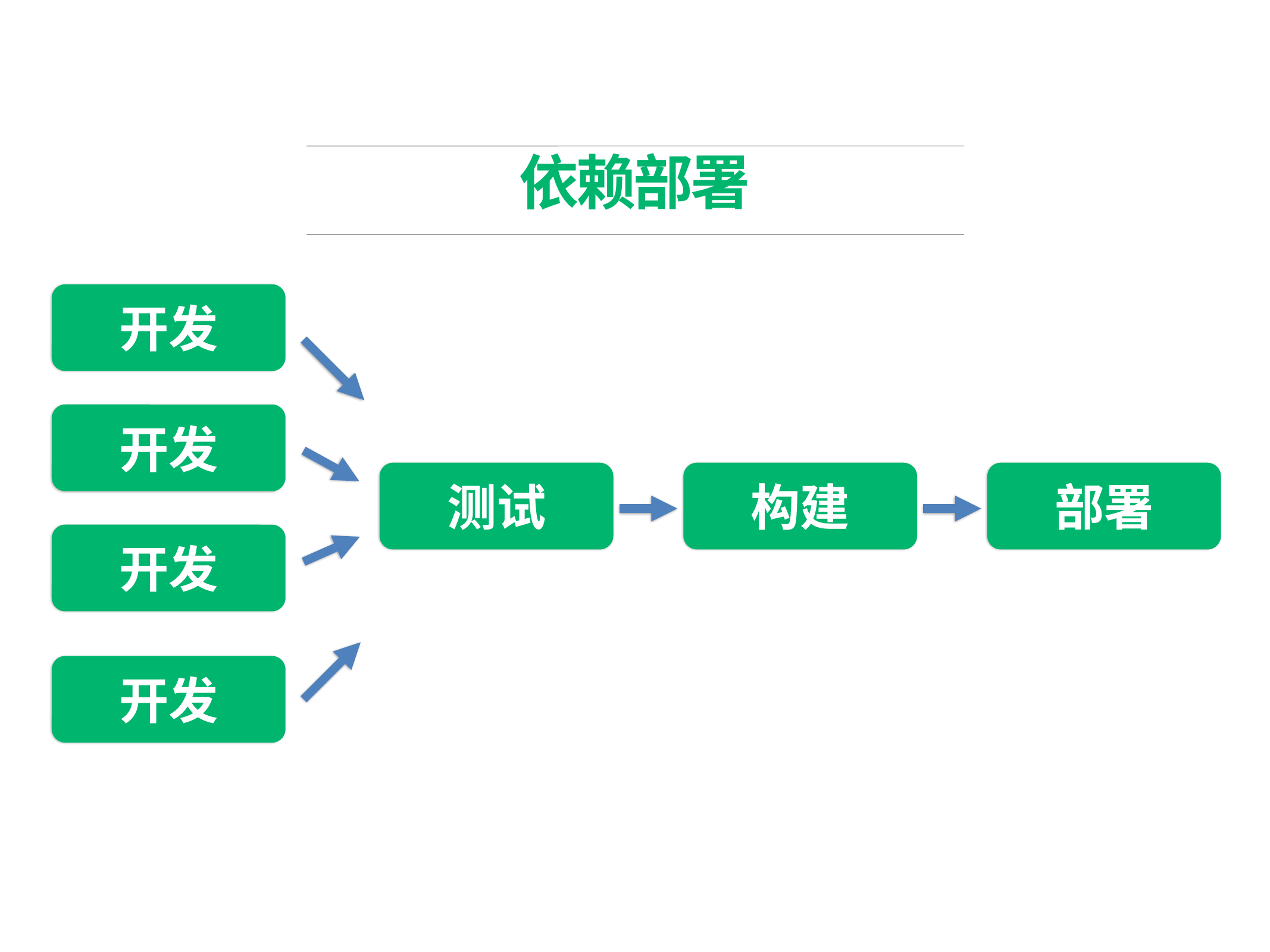

# 依赖部署
开发

开发

测试
构建
部署

开发

开发
63